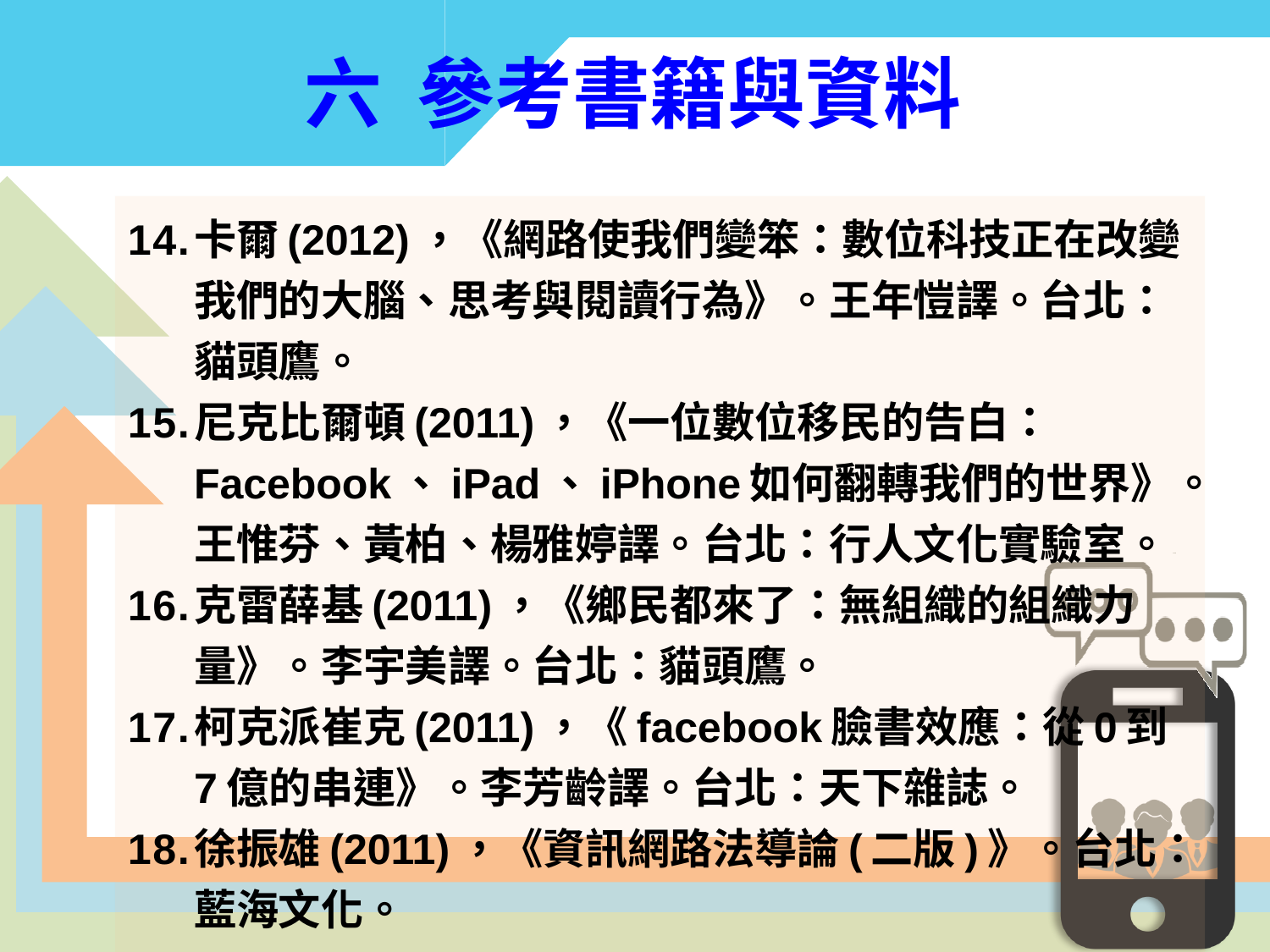

六  參考書籍與資料
卡爾(2012)，《網路使我們變笨：數位科技正在改變我們的大腦、思考與閱讀行為》。王年愷譯。台北：貓頭鷹。
尼克比爾頓(2011)，《一位數位移民的告白：Facebook、iPad、iPhone如何翻轉我們的世界》。王惟芬、黃柏、楊雅婷譯。台北：行人文化實驗室。
克雷薛基(2011)，《鄉民都來了：無組織的組織力量》。李宇美譯。台北：貓頭鷹。
柯克派崔克(2011)，《facebook臉書效應：從0到7億的串連》。李芳齡譯。台北：天下雜誌。
徐振雄(2011)，《資訊網路法導論(二版)》。台北：藍海文化。